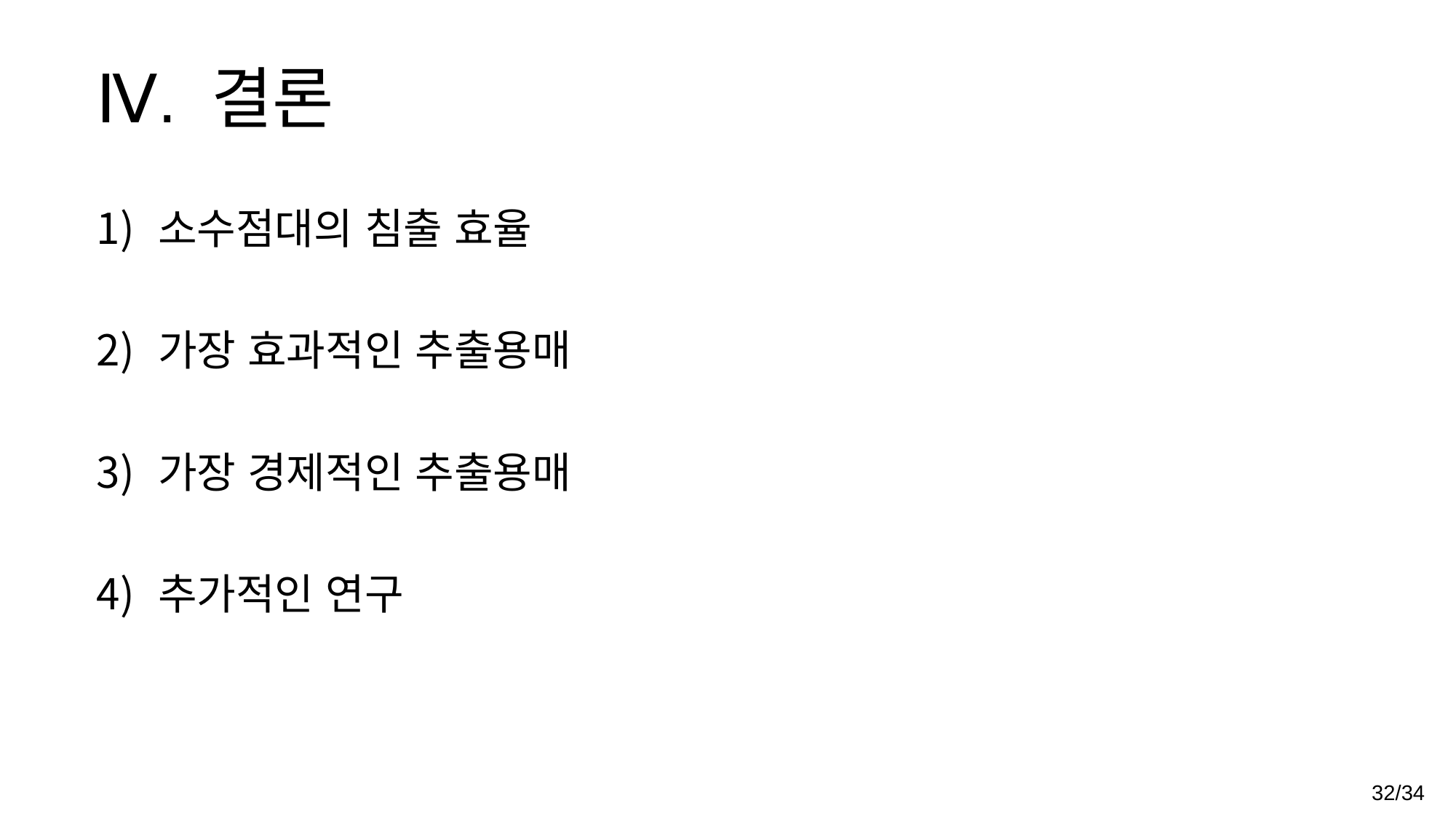

# Ⅳ. 결론
소수점대의 침출 효율

가장 효과적인 추출용매

가장 경제적인 추출용매

추가적인 연구

32/34